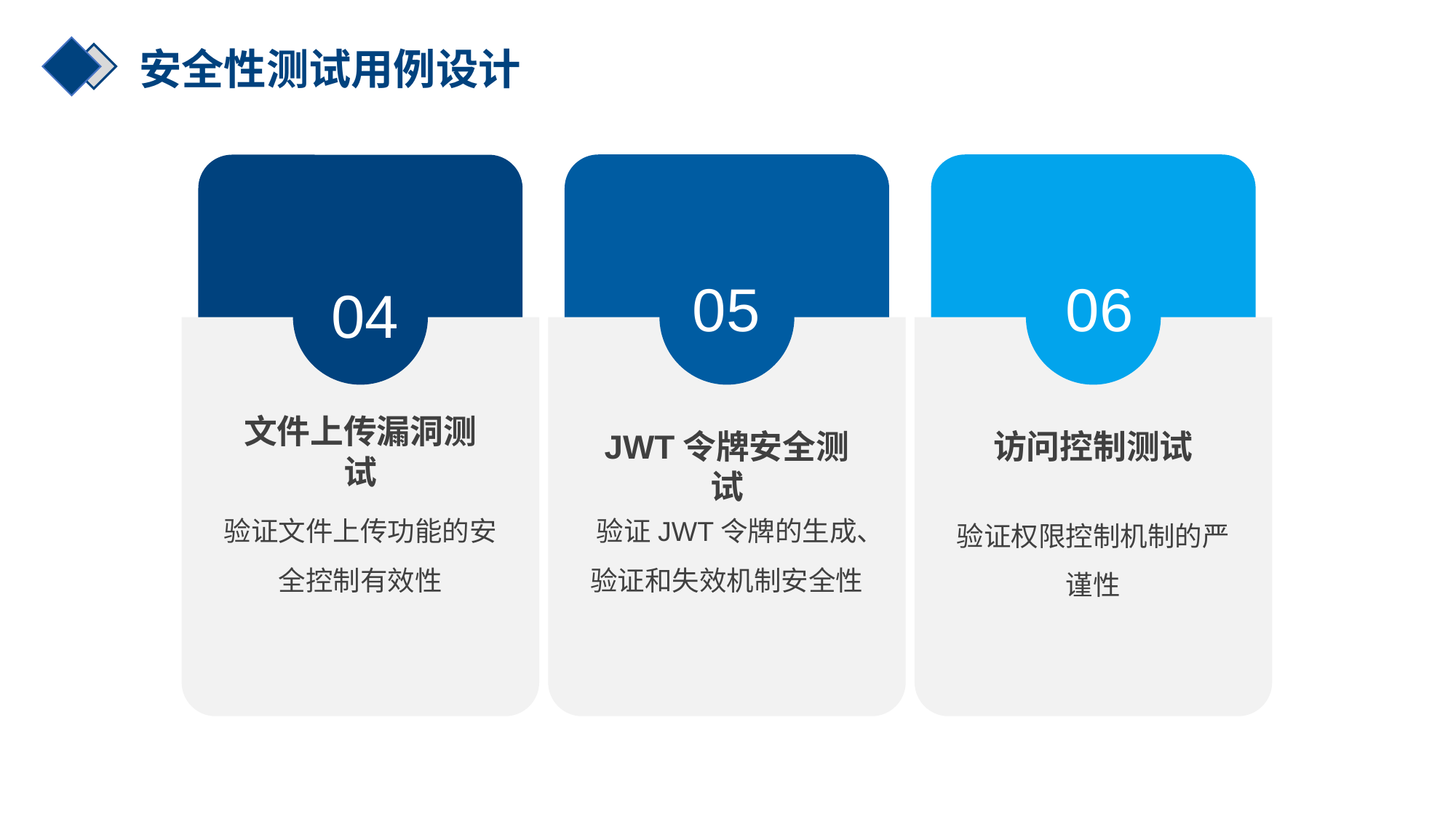

安全性测试用例设计

05
06
04

文件上传漏洞测试
JWT令牌安全测试
访问控制测试
验证文件上传功能的安全控制有效性
验证JWT令牌的生成、验证和失效机制安全性
验证权限控制机制的严谨性